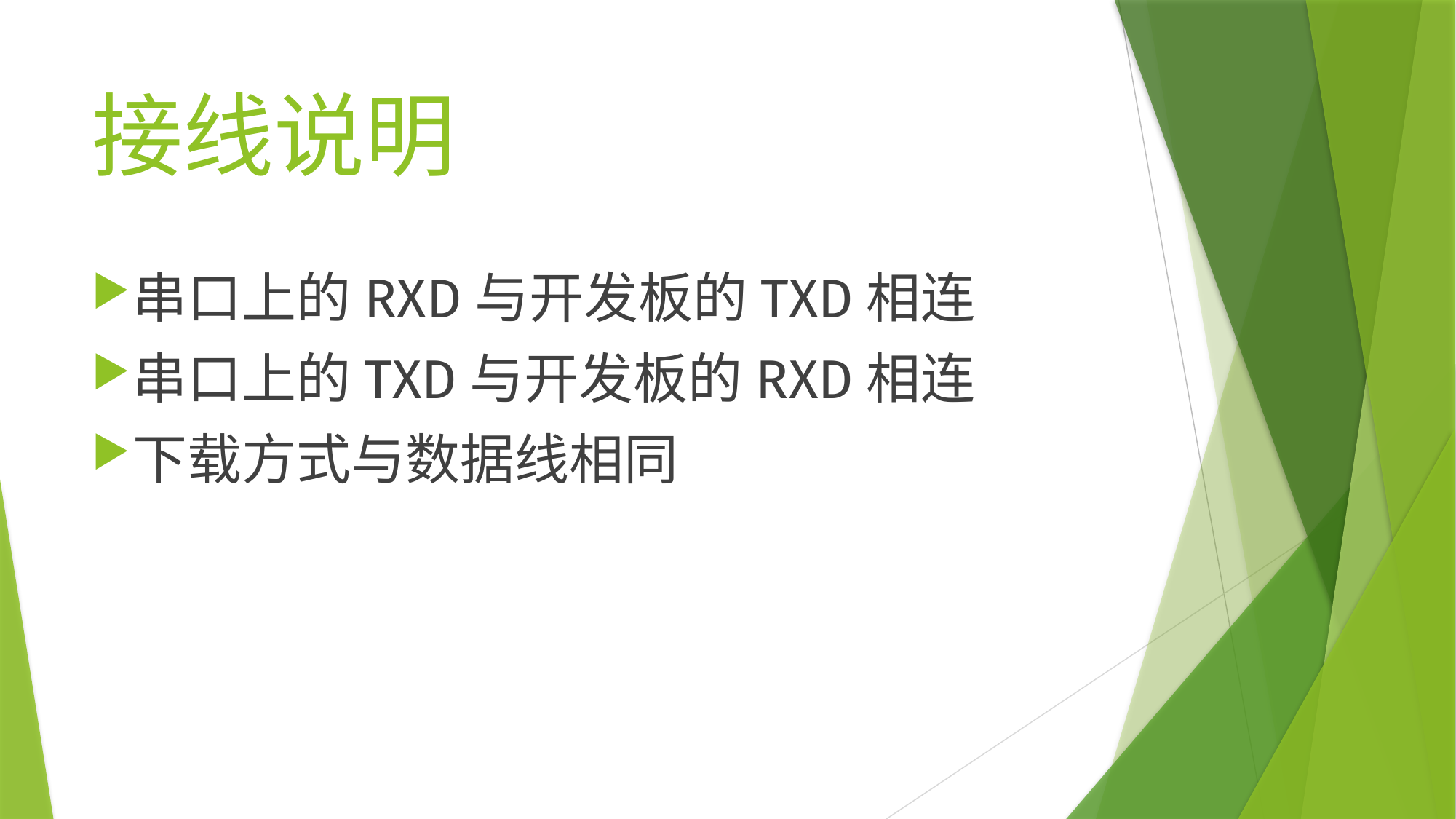

# 接线说明
串口上的RXD与开发板的TXD相连
串口上的TXD与开发板的RXD相连
下载方式与数据线相同